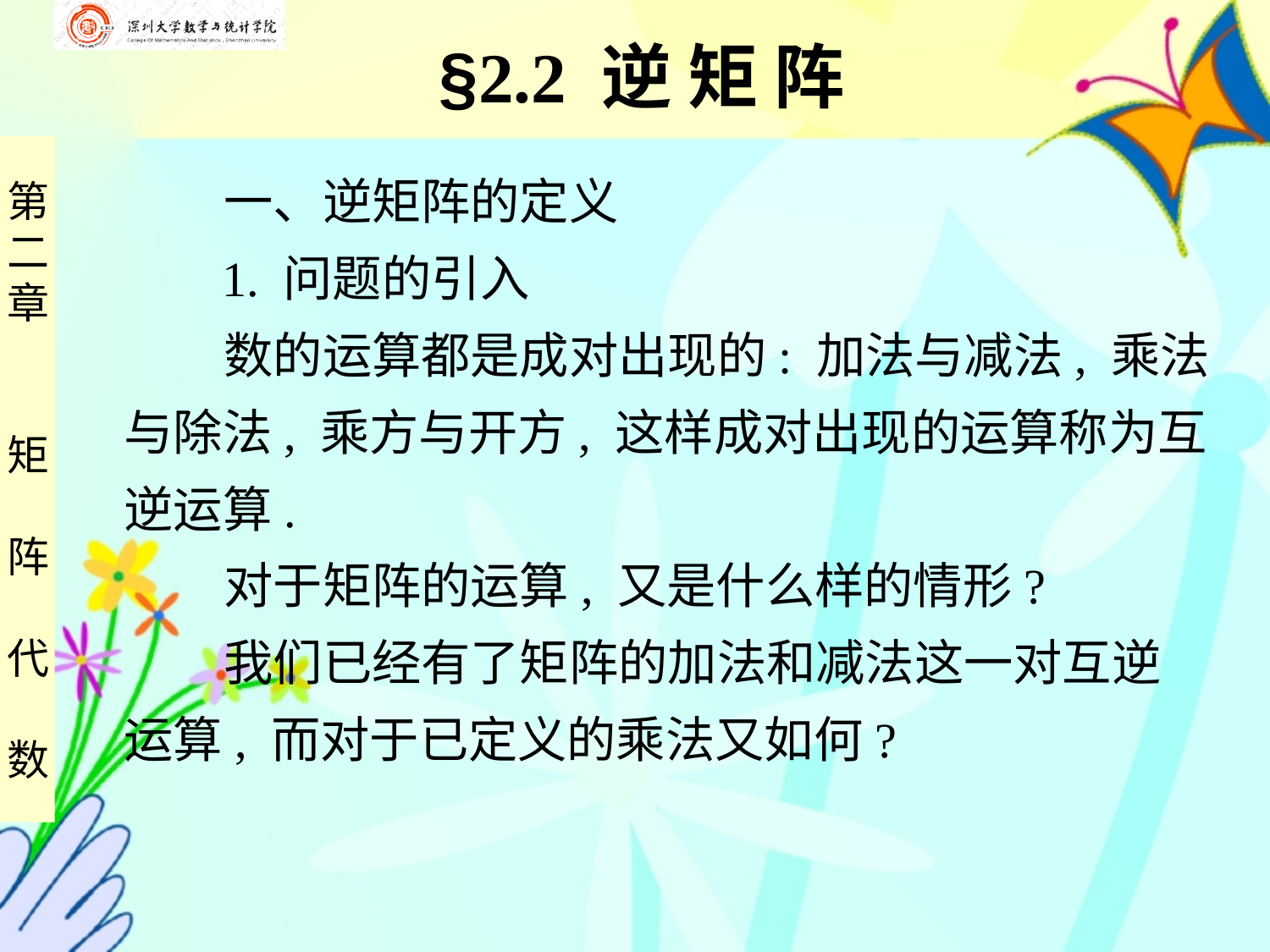

§2.2 逆 矩 阵
        一、逆矩阵的定义
        1. 问题的引入
        数的运算都是成对出现的: 加法与减法, 乘法
与除法, 乘方与开方, 这样成对出现的运算称为互
逆运算.
        对于矩阵的运算, 又是什么样的情形?
        我们已经有了矩阵的加法和减法这一对互逆
运算, 而对于已定义的乘法又如何?